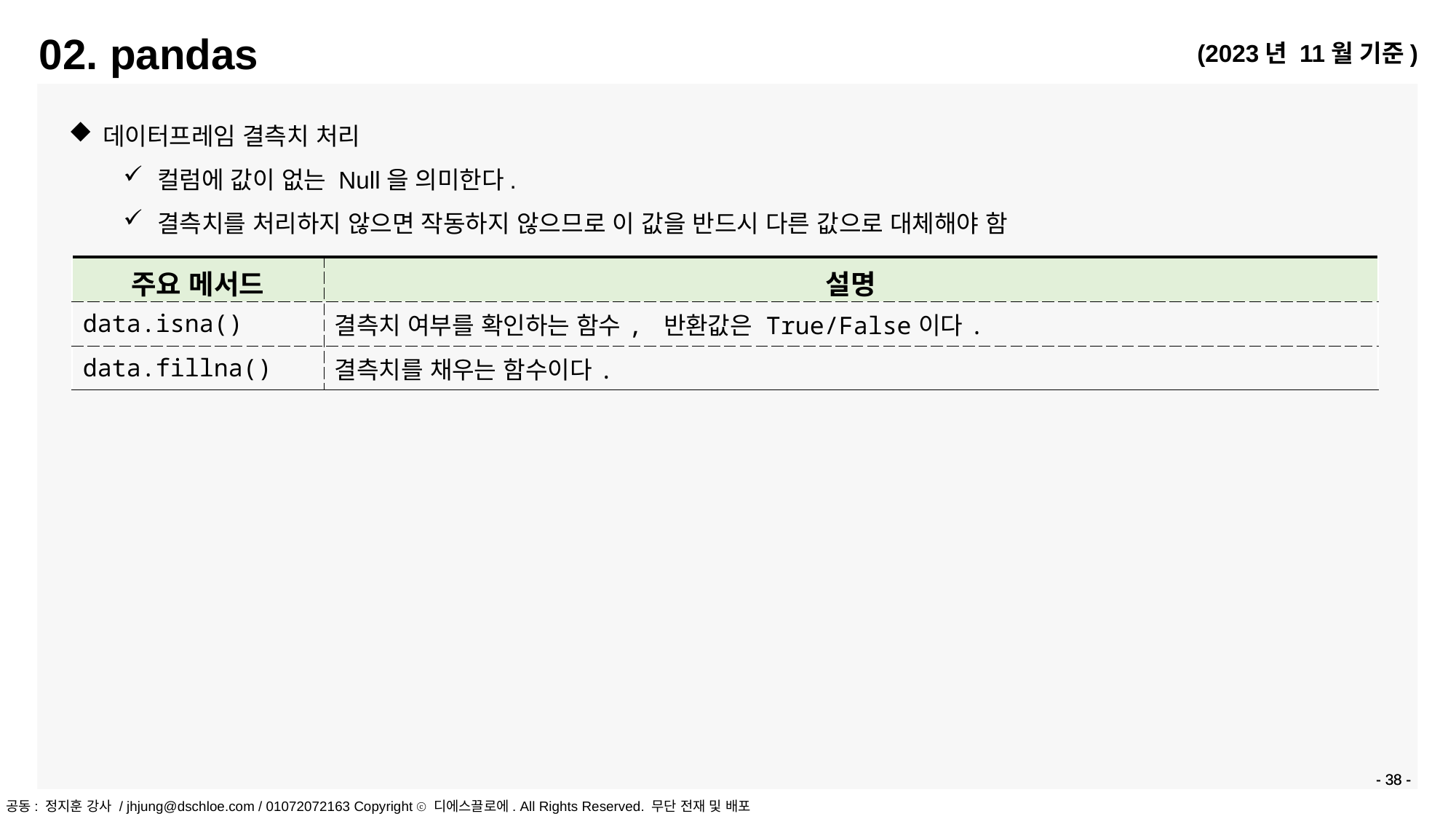

02. pandas
데이터프레임 결측치 처리
컬럼에 값이 없는 Null을 의미한다.
결측치를 처리하지 않으면 작동하지 않으므로 이 값을 반드시 다른 값으로 대체해야 함
| 주요 메서드 | 설명 |
| --- | --- |
| data.isna() | 결측치 여부를 확인하는 함수, 반환값은 True/False이다. |
| data.fillna() | 결측치를 채우는 함수이다. |
- 38 -